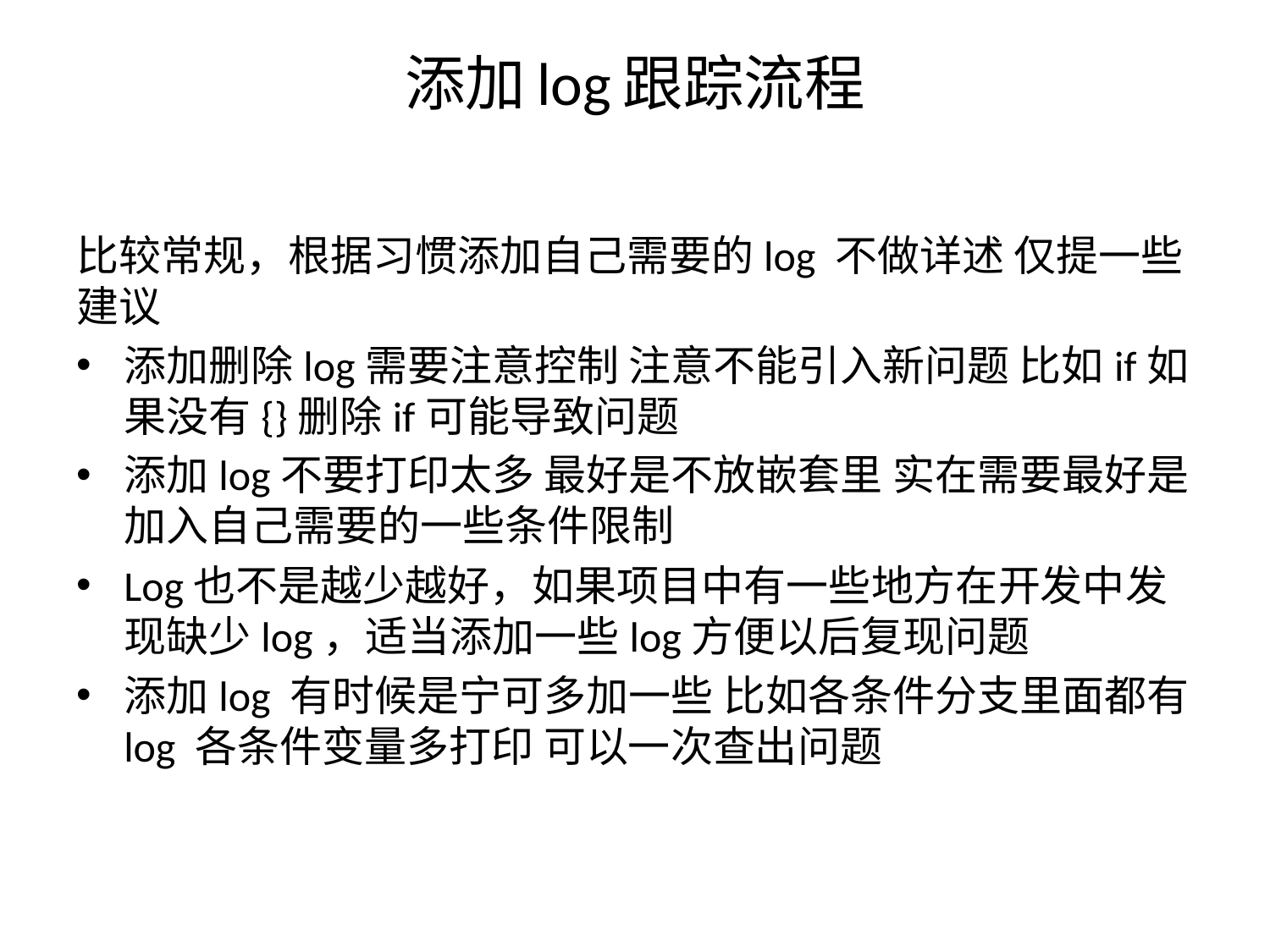

# 添加log跟踪流程
比较常规，根据习惯添加自己需要的log 不做详述 仅提一些建议
添加删除log需要注意控制 注意不能引入新问题 比如if如果没有{}删除if可能导致问题
添加log不要打印太多 最好是不放嵌套里 实在需要最好是加入自己需要的一些条件限制
Log也不是越少越好，如果项目中有一些地方在开发中发现缺少log，适当添加一些log方便以后复现问题
添加log 有时候是宁可多加一些 比如各条件分支里面都有log 各条件变量多打印 可以一次查出问题